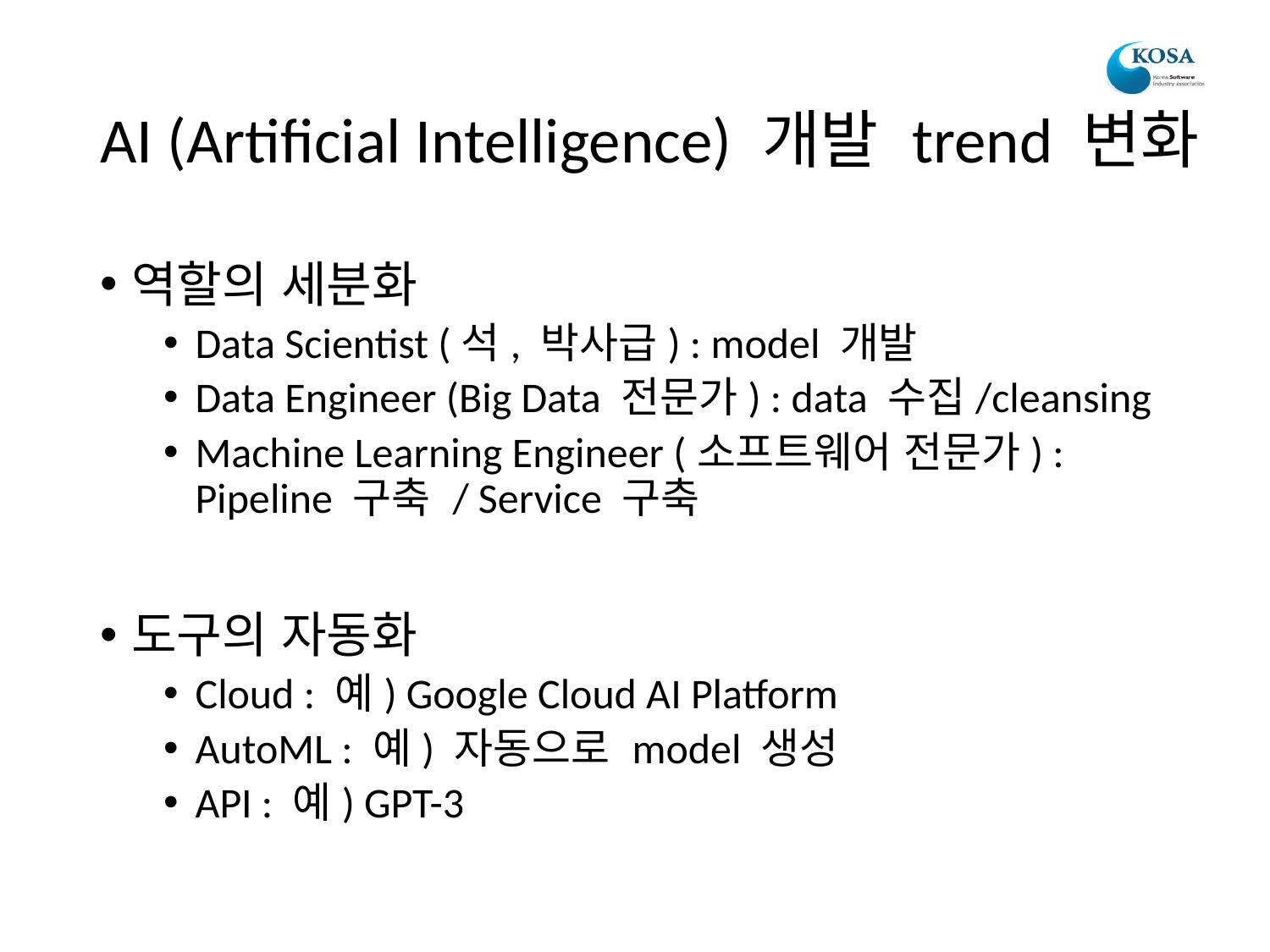

# AI (Artificial Intelligence) 개발 trend 변화
역할의 세분화
Data Scientist (석, 박사급) : model 개발
Data Engineer (Big Data 전문가) : data 수집/cleansing
Machine Learning Engineer (소프트웨어 전문가) : Pipeline 구축 / Service 구축

도구의 자동화
Cloud : 예) Google Cloud AI Platform
AutoML : 예) 자동으로 model 생성
API : 예) GPT-3